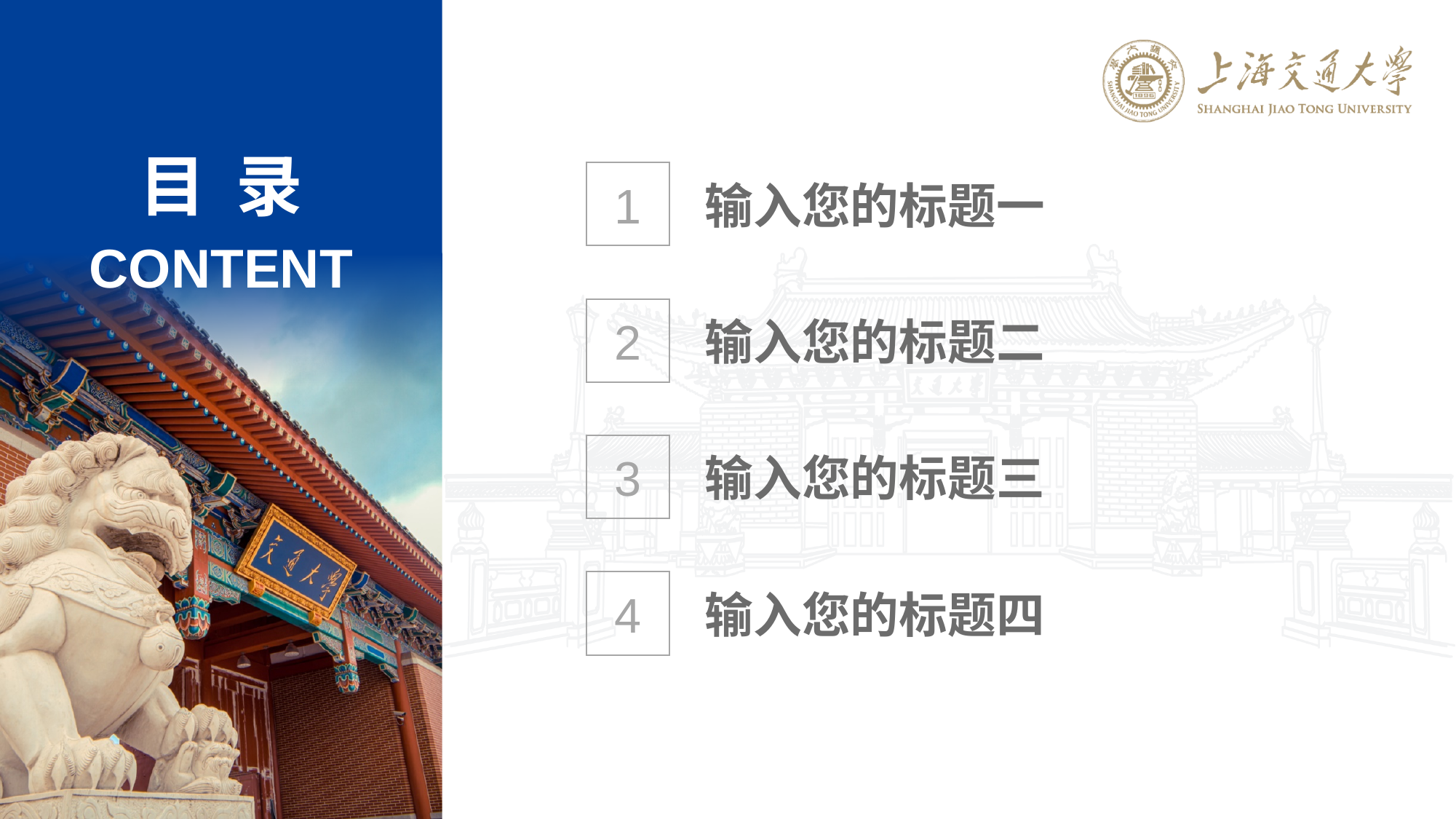

1
输入您的标题一
2
输入您的标题二
3
输入您的标题三
4
输入您的标题四